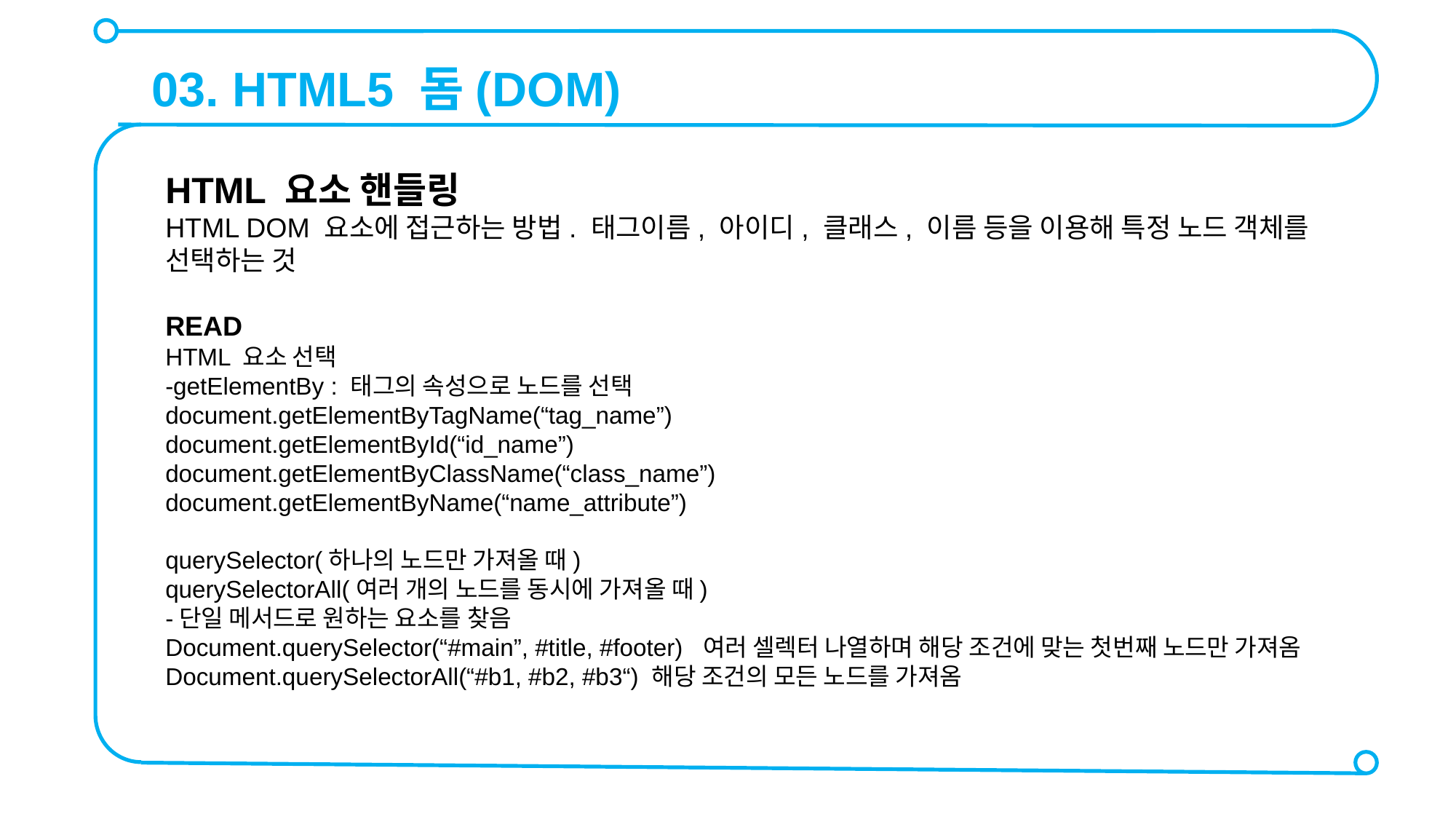

03. HTML5 돔(DOM)
HTML 요소 핸들링
HTML DOM 요소에 접근하는 방법. 태그이름, 아이디, 클래스, 이름 등을 이용해 특정 노드 객체를 선택하는 것

READ
HTML 요소 선택
-getElementBy : 태그의 속성으로 노드를 선택
document.getElementByTagName(“tag_name”)
document.getElementById(“id_name”)
document.getElementByClassName(“class_name”)
document.getElementByName(“name_attribute”)

querySelector(하나의 노드만 가져올 때)
querySelectorAll(여러 개의 노드를 동시에 가져올 때)
-단일 메서드로 원하는 요소를 찾음
Document.querySelector(“#main”, #title, #footer)  여러 셀렉터 나열하며 해당 조건에 맞는 첫번째 노드만 가져옴
Document.querySelectorAll(“#b1, #b2, #b3“) 해당 조건의 모든 노드를 가져옴

노드 간의 관계를 이용해서 접근
1. parentNode : 부모 노드
2. childNodes : 자식 노드 리스트
3. firstChild : 첫 번째 자식 노드
4. lastChild : 마지막 자식 노드
5. nextSibling : 다음 형제 노드
6. previousSibling : 이전 형제 노드